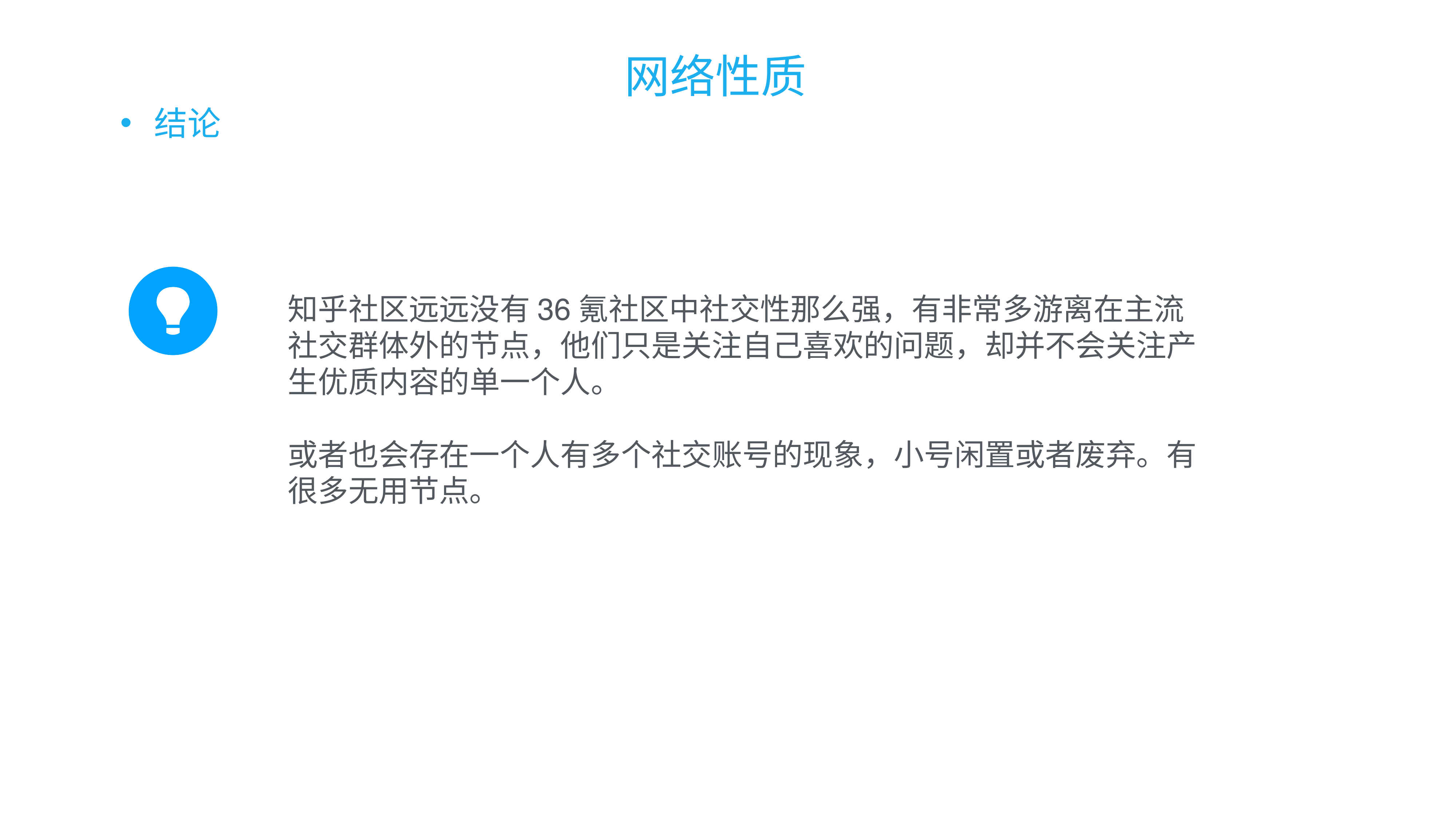

网络性质
结论

知乎社区远远没有36氪社区中社交性那么强，有非常多游离在主流社交群体外的节点，他们只是关注自己喜欢的问题，却并不会关注产生优质内容的单一个人。

或者也会存在一个人有多个社交账号的现象，小号闲置或者废弃。有很多无用节点。